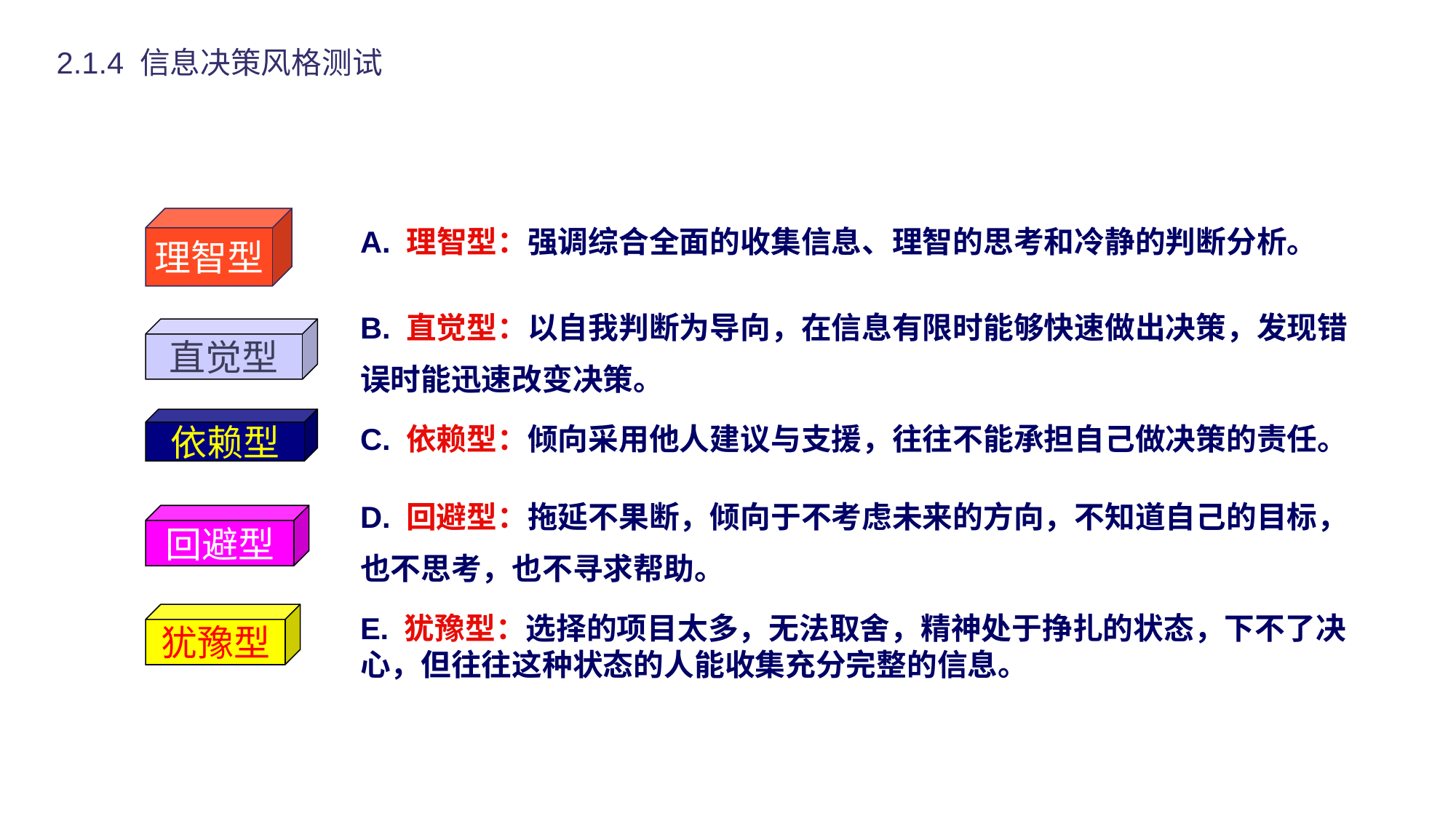

2.1.4 信息决策风格测试
理智型
A. 理智型：强调综合全面的收集信息、理智的思考和冷静的判断分析。
B. 直觉型：以自我判断为导向，在信息有限时能够快速做出决策，发现错
误时能迅速改变决策。
直觉型
依赖型
C. 依赖型：倾向采用他人建议与支援，往往不能承担自己做决策的责任。
D. 回避型：拖延不果断，倾向于不考虑未来的方向，不知道自己的目标，
也不思考，也不寻求帮助。
回避型
E. 犹豫型：选择的项目太多，无法取舍，精神处于挣扎的状态，下不了决心，但往往这种状态的人能收集充分完整的信息。
犹豫型